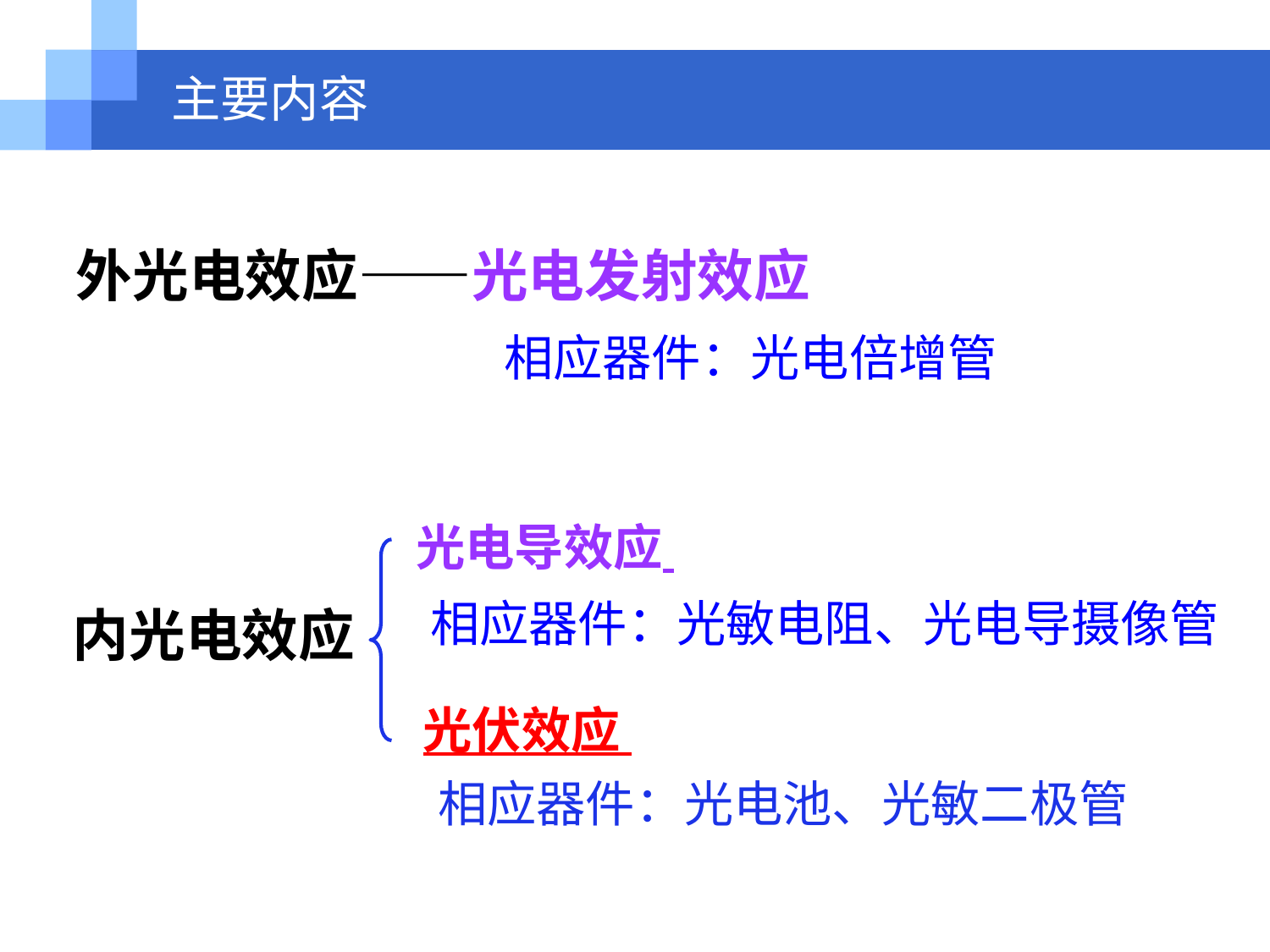

主要内容
外光电效应——光电发射效应
相应器件：光电倍增管
光电导效应

相应器件：光敏电阻、光电导摄像管
内光电效应
光伏效应
相应器件：光电池、光敏二极管